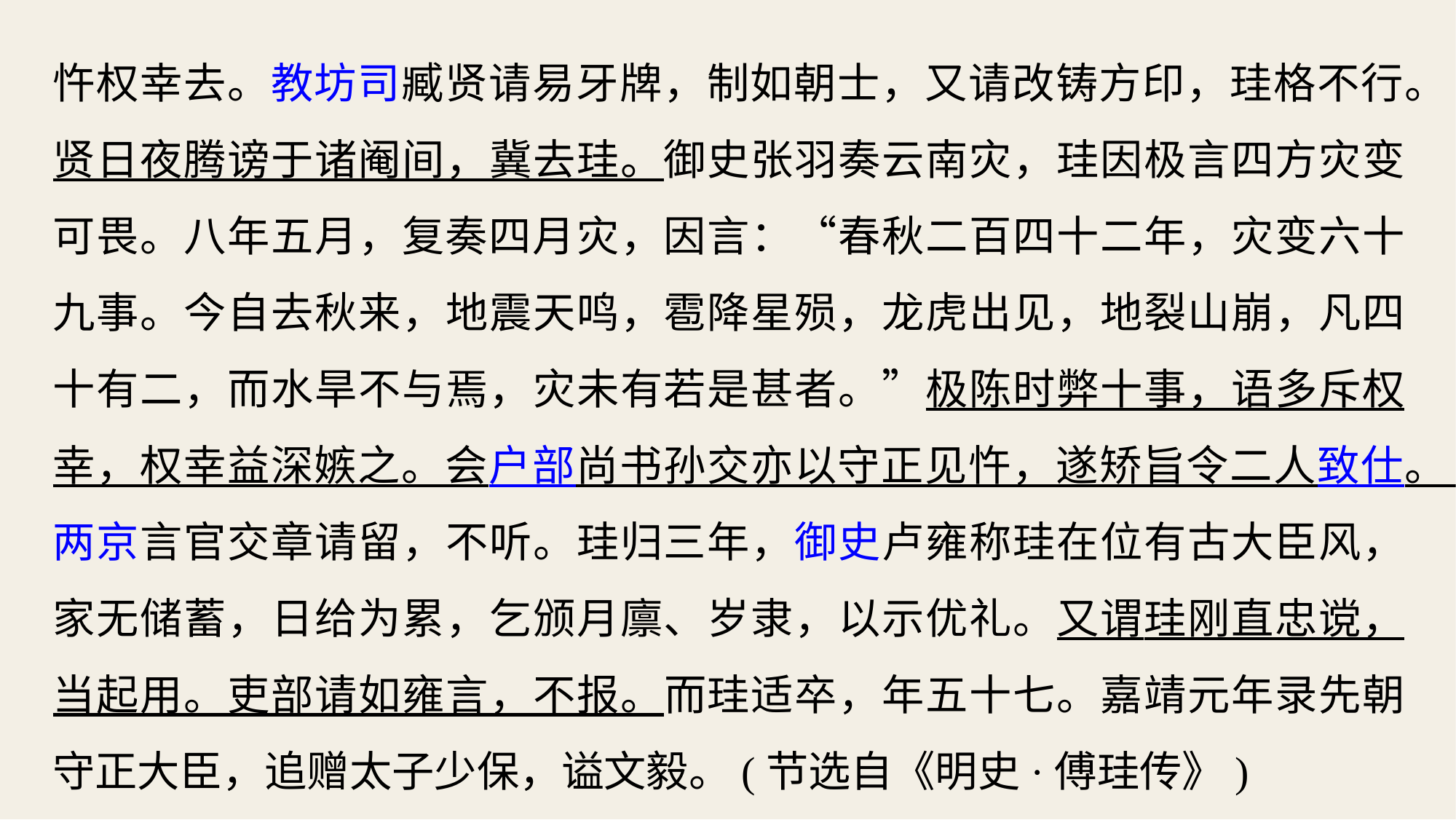

忤权幸去。教坊司臧贤请易牙牌，制如朝士，又请改铸方印，珪格不行。贤日夜腾谤于诸阉间，冀去珪。御史张羽奏云南灾，珪因极言四方灾变可畏。八年五月，复奏四月灾，因言：“春秋二百四十二年，灾变六十九事。今自去秋来，地震天鸣，雹降星殒，龙虎出见，地裂山崩，凡四十有二，而水旱不与焉，灾未有若是甚者。”极陈时弊十事，语多斥权幸，权幸益深嫉之。会户部尚书孙交亦以守正见忤，遂矫旨令二人致仕。两京言官交章请留，不听。珪归三年，御史卢雍称珪在位有古大臣风，家无储蓄，日给为累，乞颁月廪、岁隶，以示优礼。又谓珪刚直忠谠，当起用。吏部请如雍言，不报。而珪适卒，年五十七。嘉靖元年录先朝守正大臣，追赠太子少保，谥文毅。(节选自《明史·傅珪传》)